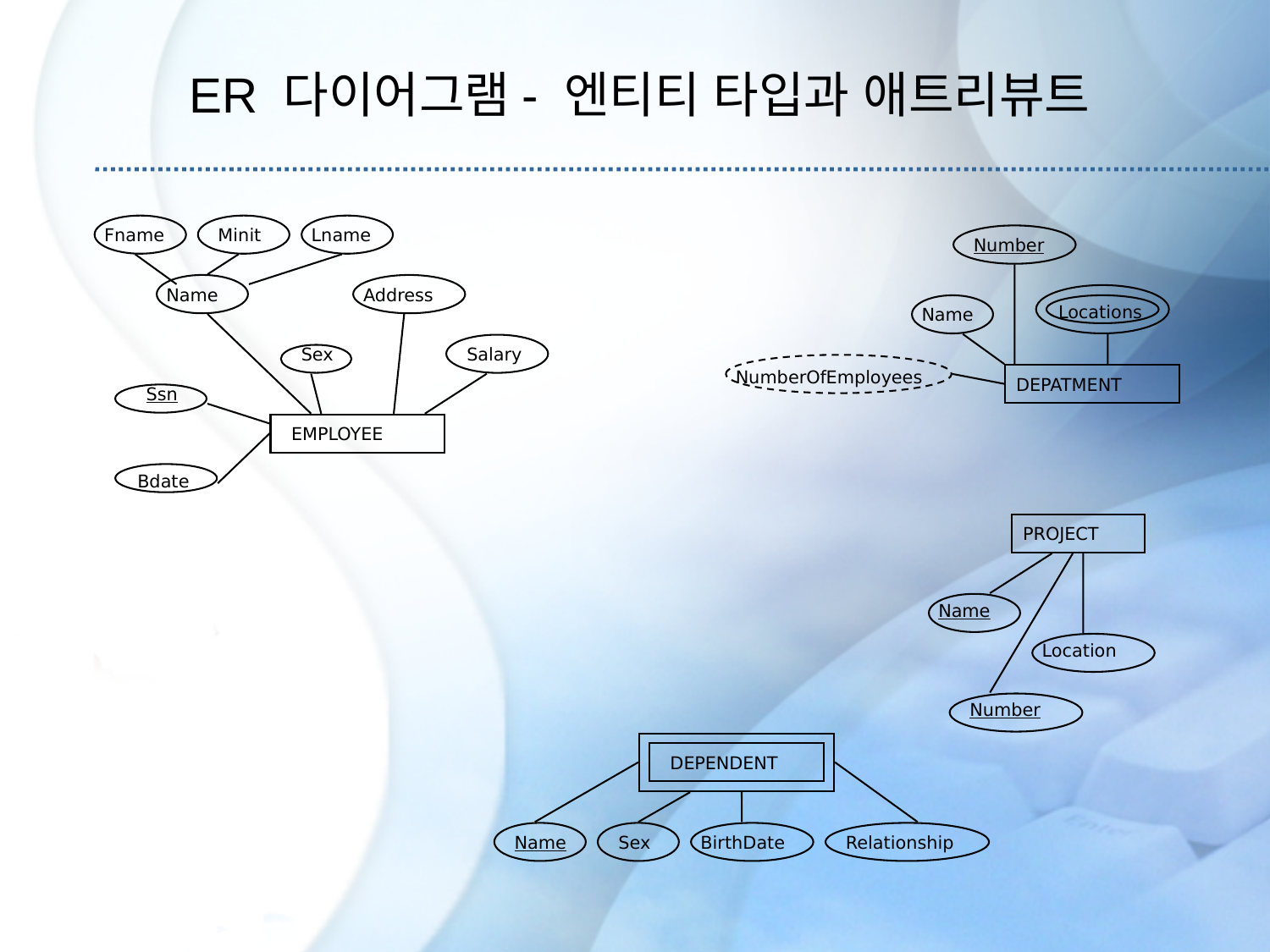

ER 다이어그램- 엔티티 타입과 애트리뷰트

Fname
Minit
Lname

Name
Address

Sex
Salary

Ssn

EMPLOYEE

Bdate

Number

Locations

Name

NumberOfEmployees

DEPATMENT

PROJECT

Name

Location

Number

DEPENDENT

Name
Sex
BirthDate
Relationship